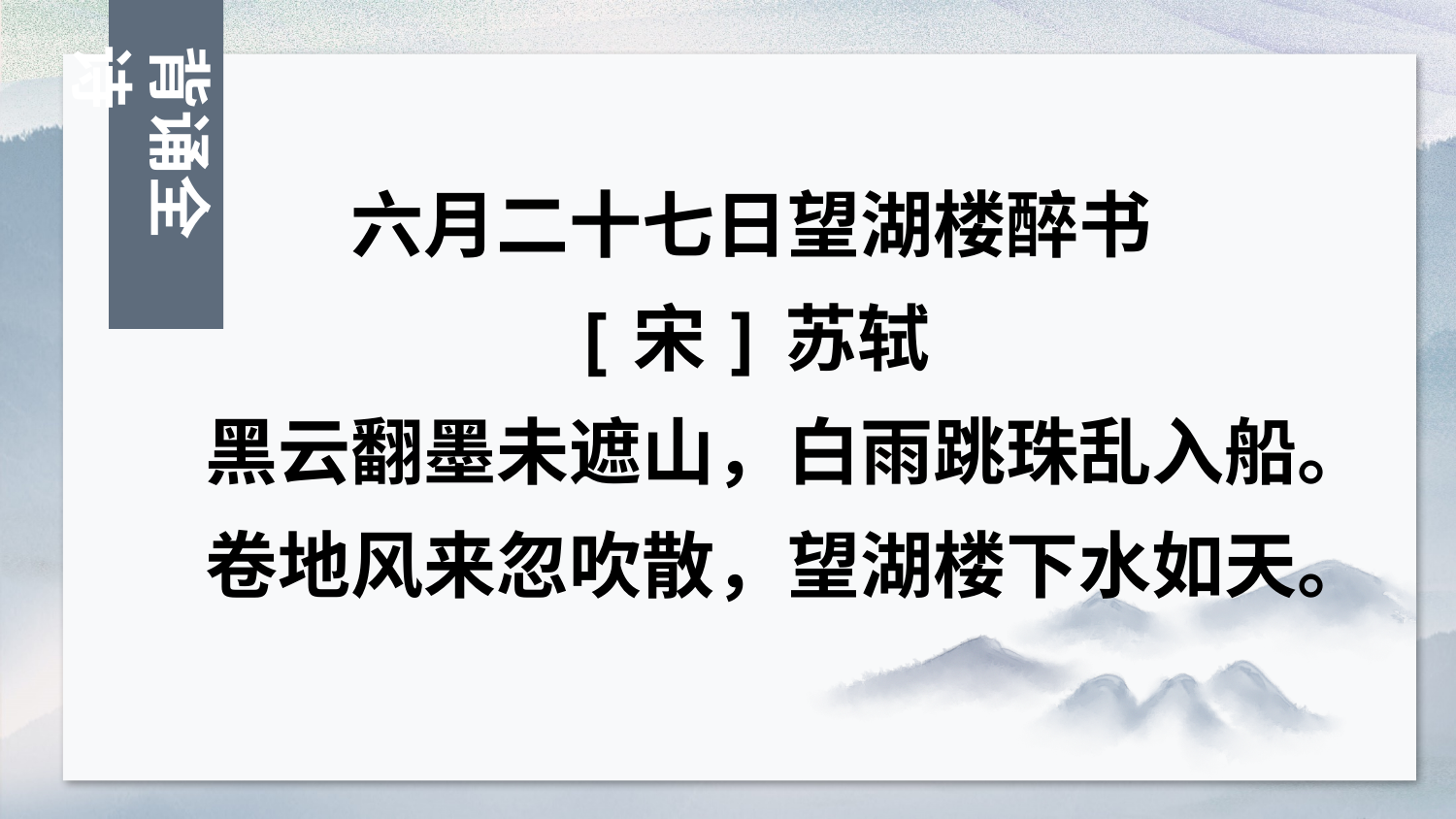

背诵全诗
六月二十七日望湖楼醉书
[宋]苏轼
黑云翻墨未遮山，白雨跳珠乱入船。
卷地风来忽吹散，望湖楼下水如天。